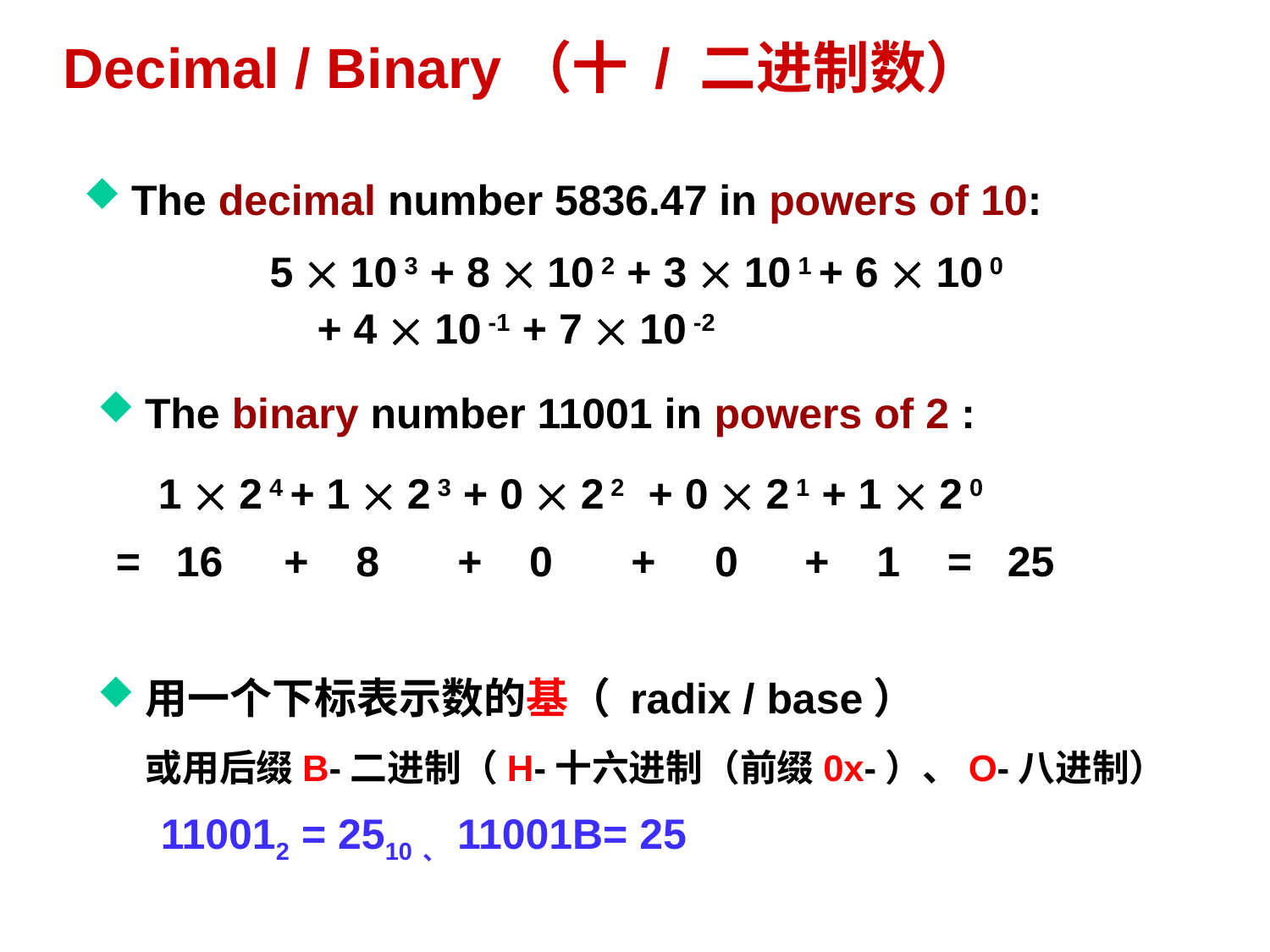

# Decimal / Binary（十 / 二进制数）

The decimal number 5836.47 in powers of 10:
5 × 10 3 + 8 × 10 2 + 3 × 10 1 + 6 × 10 0
    + 4 × 10 -1 + 7 × 10 -2
The binary number 11001 in powers of 2 :

用一个下标表示数的基（ radix / base）
    或用后缀B-二进制（H-十六进制（前缀0x-）、O-八进制）
110012 = 2510、11001B= 25

    1 × 2 4 + 1 × 2 3 + 0 × 2 2  + 0 × 2 1 + 1 × 2 0
=   16      +    8       +    0       +     0      +    1    =   25